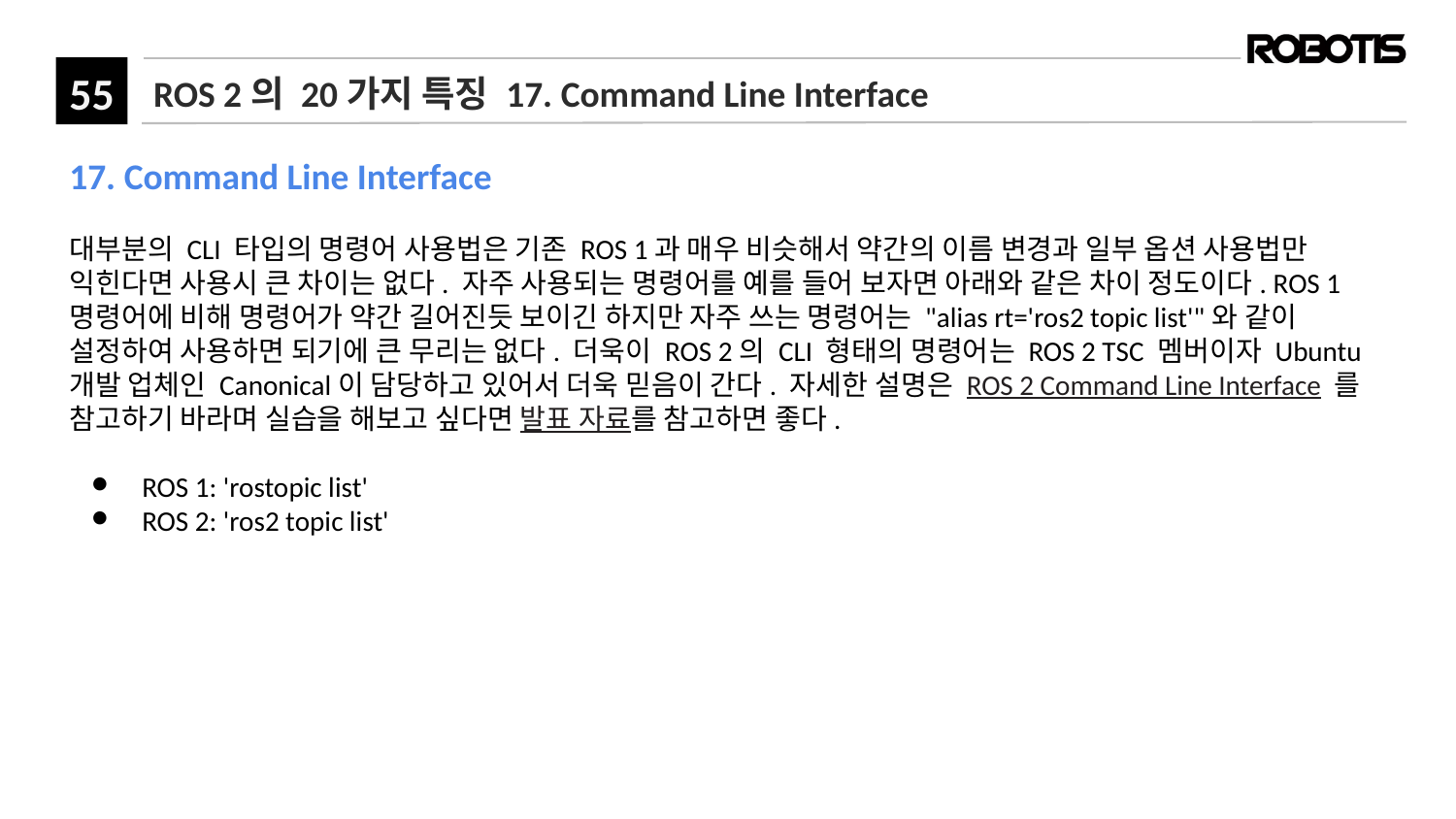

# ROS 2의 20가지 특징 17. Command Line Interface
17. Command Line Interface

대부분의 CLI 타입의 명령어 사용법은 기존 ROS 1과 매우 비슷해서 약간의 이름 변경과 일부 옵션 사용법만 익힌다면 사용시 큰 차이는 없다. 자주 사용되는 명령어를 예를 들어 보자면 아래와 같은 차이 정도이다. ROS 1 명령어에 비해 명령어가 약간 길어진듯 보이긴 하지만 자주 쓰는 명령어는 "alias rt='ros2 topic list'"와 같이 설정하여 사용하면 되기에 큰 무리는 없다. 더욱이 ROS 2의 CLI 형태의 명령어는 ROS 2 TSC 멤버이자 Ubuntu 개발 업체인 Canonical이 담당하고 있어서 더욱 믿음이 간다. 자세한 설명은 ROS 2 Command Line Interface 를 참고하기 바라며 실습을 해보고 싶다면 발표 자료를 참고하면 좋다.

ROS 1: 'rostopic list'
ROS 2: 'ros2 topic list'